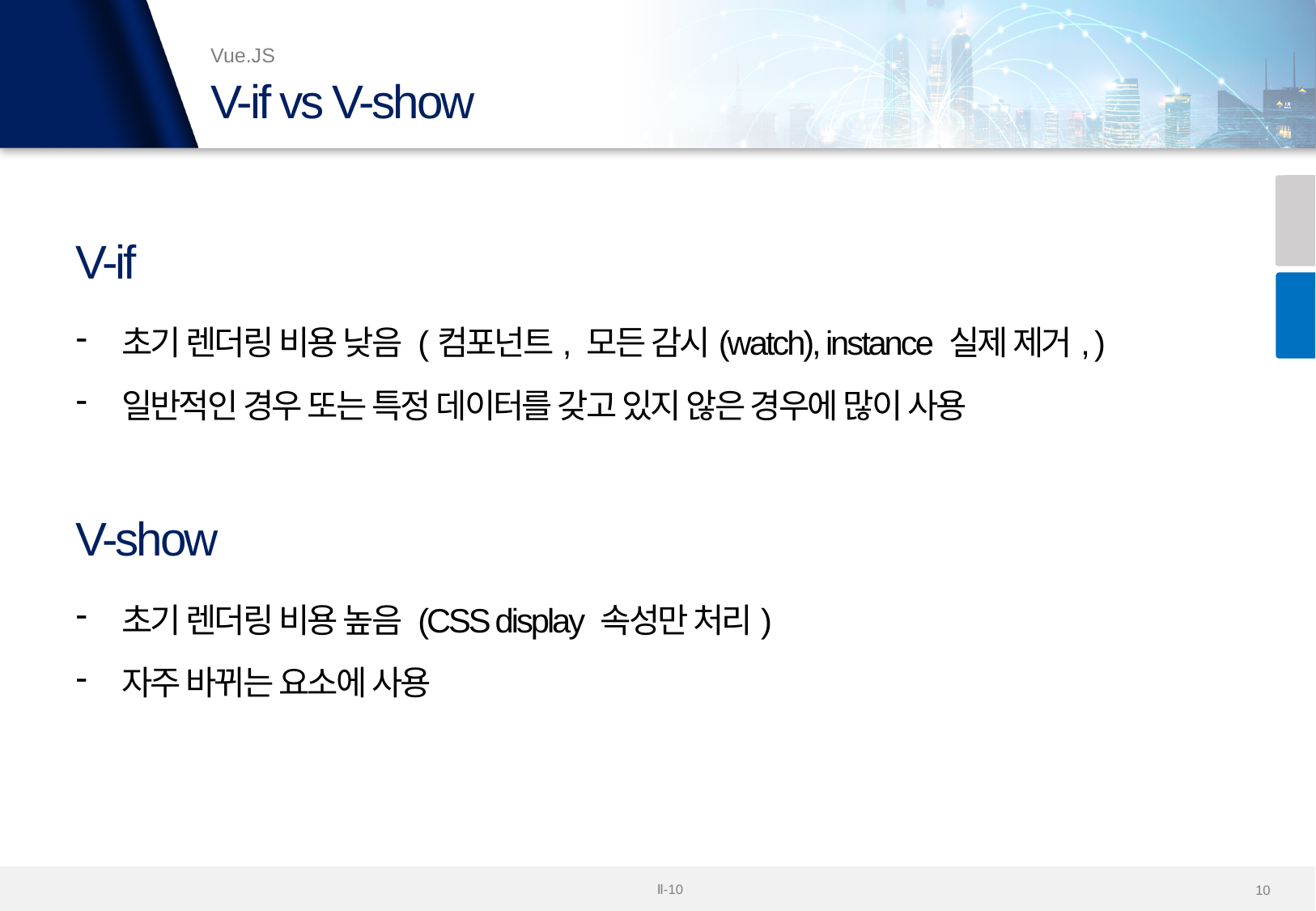

V-if vs V-show
V-if
초기 렌더링 비용 낮음 (컴포넌트, 모든 감시(watch), instance 실제 제거, )
일반적인 경우 또는 특정 데이터를 갖고 있지 않은 경우에 많이 사용
V-show
초기 렌더링 비용 높음 (CSS display 속성만 처리)
자주 바뀌는 요소에 사용